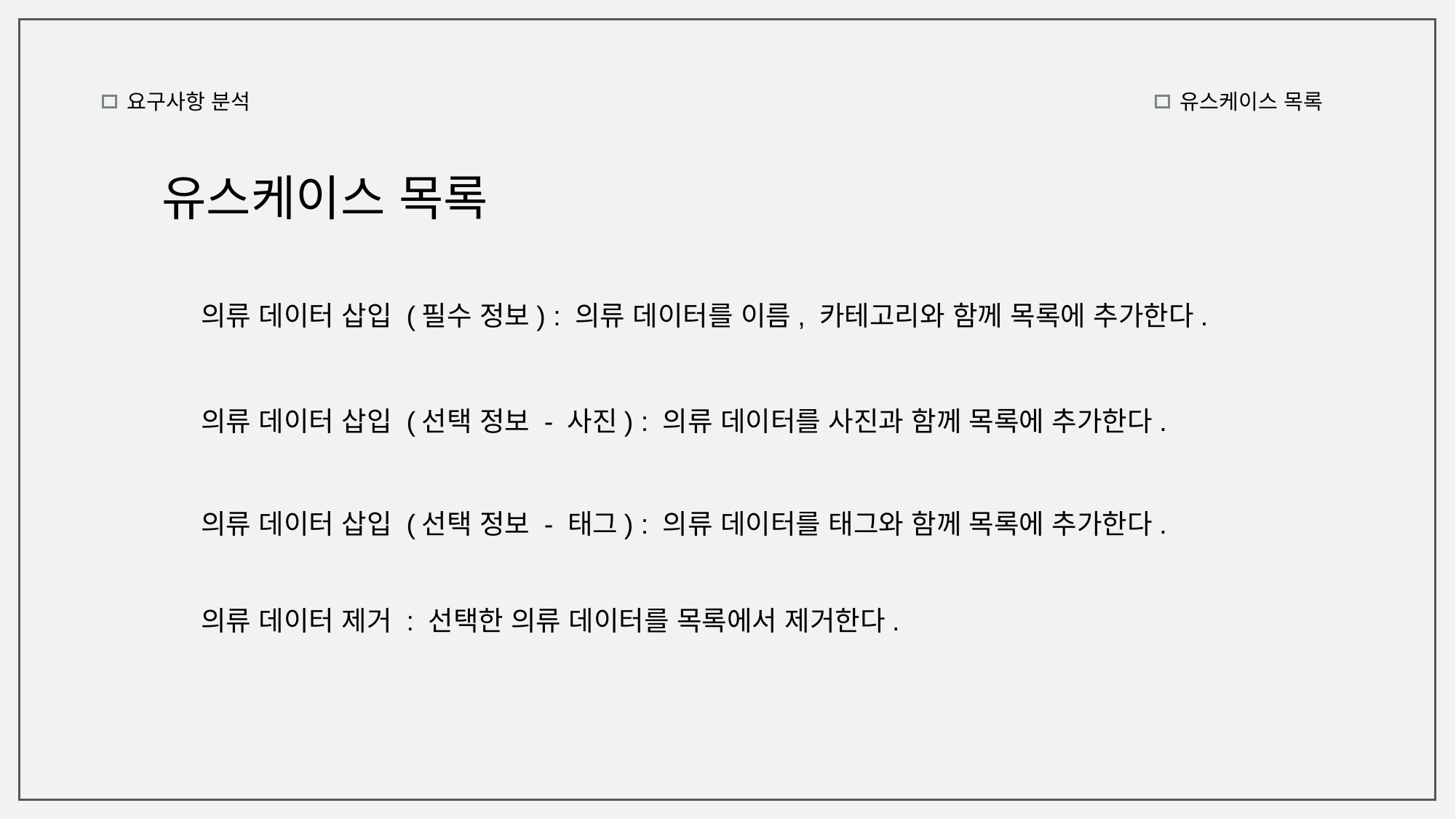

요구사항 분석
유스케이스 목록

유스케이스 목록
의류 데이터 삽입 (필수 정보) : 의류 데이터를 이름, 카테고리와 함께 목록에 추가한다.

의류 데이터 삽입 (선택 정보 - 사진) : 의류 데이터를 사진과 함께 목록에 추가한다.

의류 데이터 삽입 (선택 정보 - 태그) : 의류 데이터를 태그와 함께 목록에 추가한다.

의류 데이터 제거 : 선택한 의류 데이터를 목록에서 제거한다.